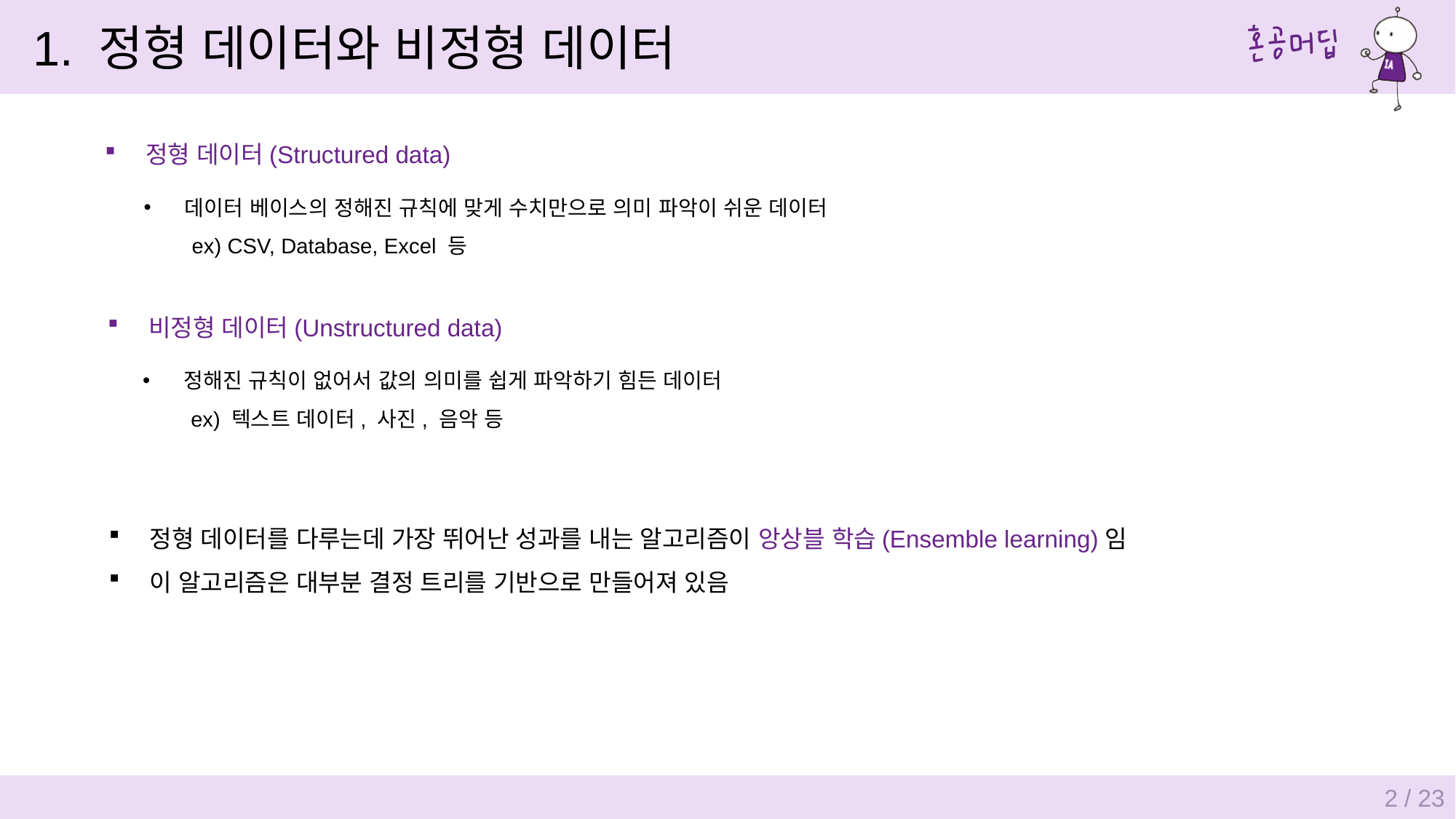

1. 정형 데이터와 비정형 데이터
정형 데이터(Structured data)
데이터 베이스의 정해진 규칙에 맞게 수치만으로 의미 파악이 쉬운 데이터
        ex) CSV, Database, Excel 등
비정형 데이터(Unstructured data)
정해진 규칙이 없어서 값의 의미를 쉽게 파악하기 힘든 데이터
        ex) 텍스트 데이터, 사진, 음악 등
정형 데이터를 다루는데 가장 뛰어난 성과를 내는 알고리즘이 앙상블 학습(Ensemble learning)임
이 알고리즘은 대부분 결정 트리를 기반으로 만들어져 있음
2 / 23